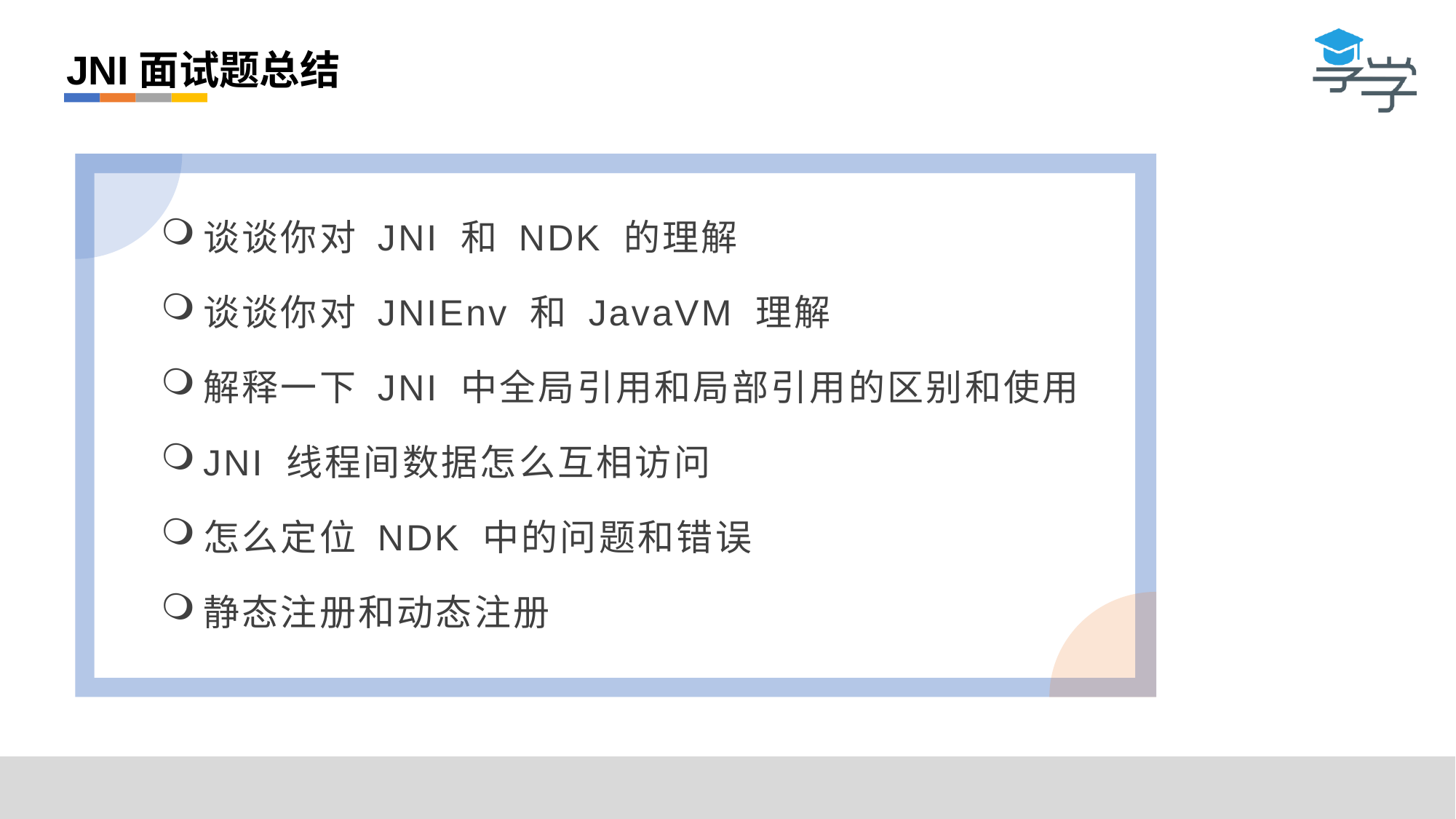

JNI面试题总结

谈谈你对 JNI 和 NDK 的理解
谈谈你对 JNIEnv 和 JavaVM 理解
解释一下 JNI 中全局引用和局部引用的区别和使用
JNI 线程间数据怎么互相访问
怎么定位 NDK 中的问题和错误
静态注册和动态注册